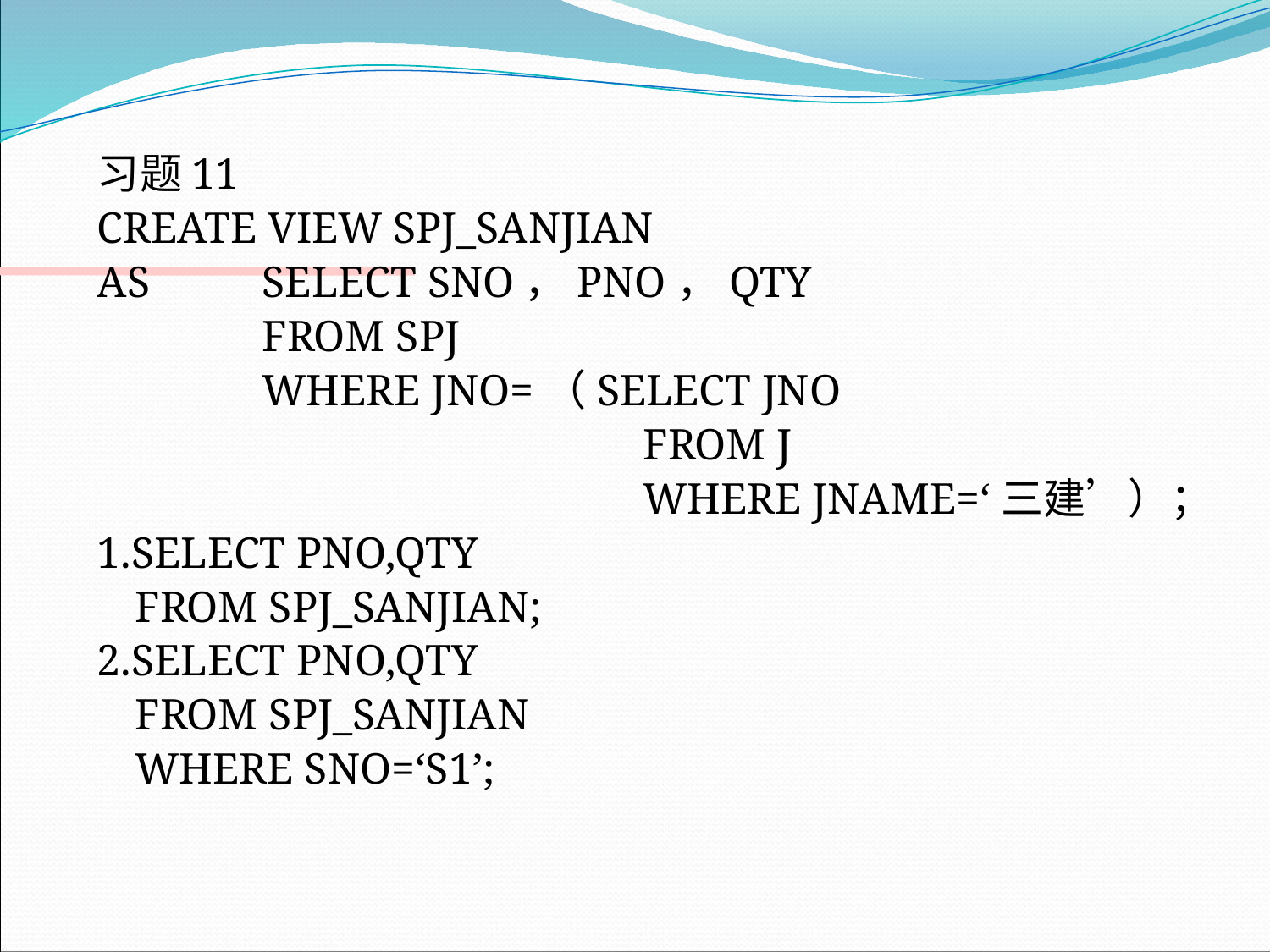

习题11
CREATE VIEW SPJ_SANJIAN
AS	SELECT SNO，PNO，QTY
		FROM SPJ
		WHERE JNO=（SELECT JNO
					FROM J
					WHERE JNAME=‘三建’）；
1.SELECT PNO,QTY
	FROM SPJ_SANJIAN;
2.SELECT PNO,QTY
	FROM SPJ_SANJIAN
	WHERE SNO=‘S1’;

408